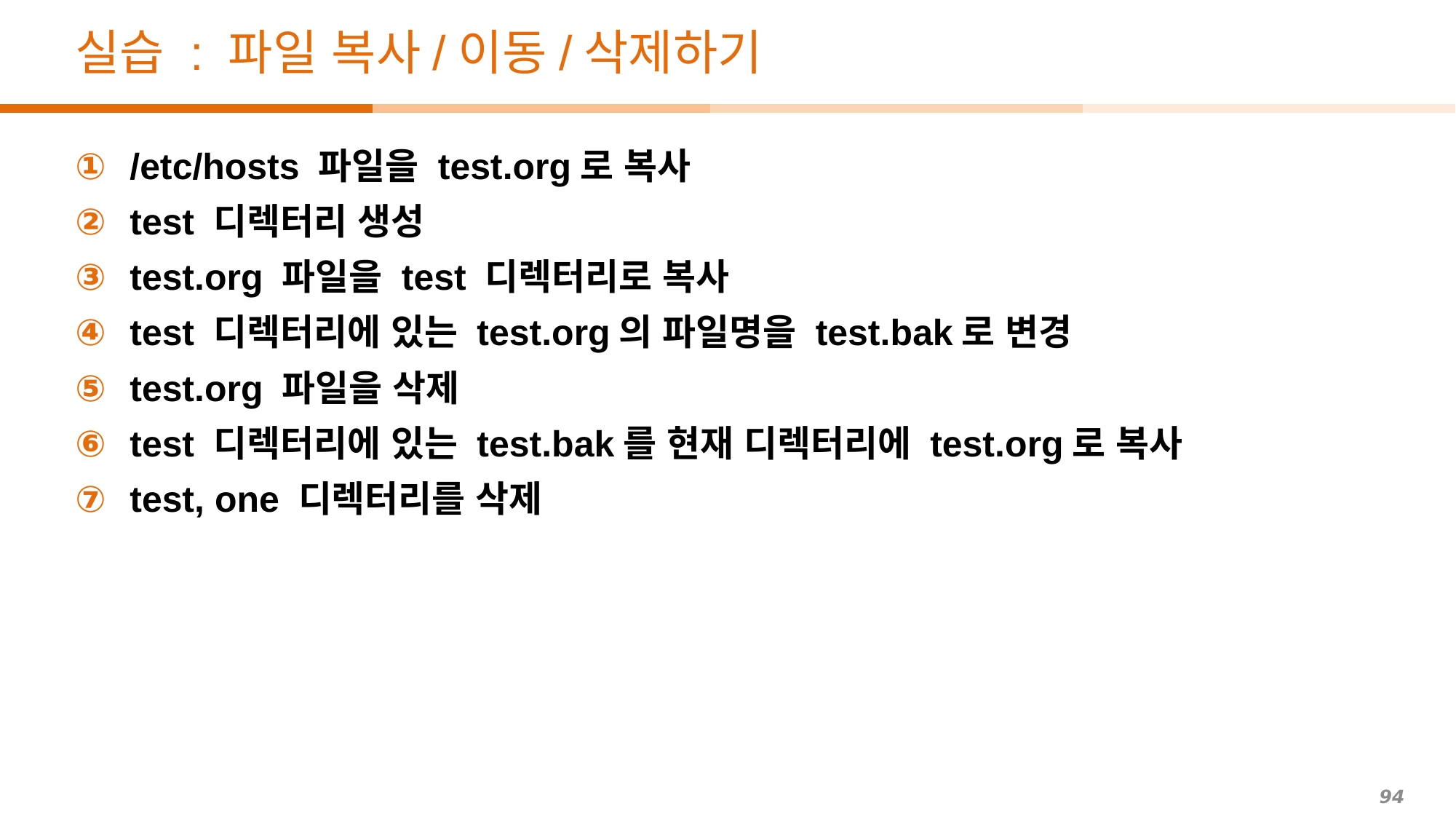

# 실습 : 파일 복사/이동/삭제하기
/etc/hosts 파일을 test.org로 복사
test 디렉터리 생성
test.org 파일을 test 디렉터리로 복사
test 디렉터리에 있는 test.org의 파일명을 test.bak로 변경
test.org 파일을 삭제
test 디렉터리에 있는 test.bak를 현재 디렉터리에 test.org로 복사
test, one 디렉터리를 삭제